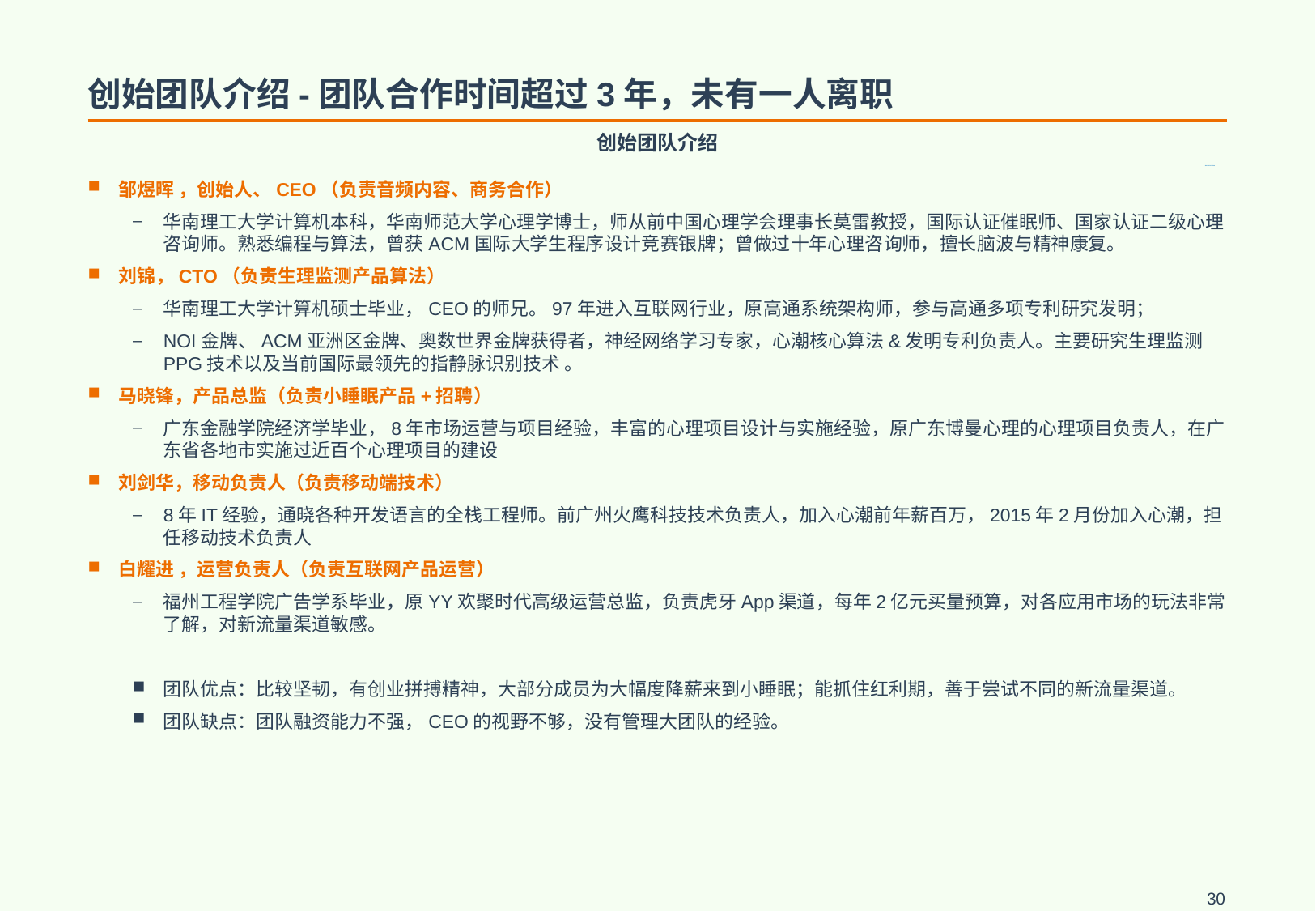

# 创始团队介绍-团队合作时间超过3年，未有一人离职
创始团队介绍

邹煜晖 ，创始人、CEO（负责音频内容、商务合作）
华南理工大学计算机本科，华南师范大学心理学博士，师从前中国心理学会理事长莫雷教授，国际认证催眠师、国家认证二级心理咨询师。熟悉编程与算法，曾获ACM国际大学生程序设计竞赛银牌；曾做过十年心理咨询师，擅长脑波与精神康复。
刘锦，CTO（负责生理监测产品算法）
华南理工大学计算机硕士毕业，CEO的师兄。97年进入互联网行业，原高通系统架构师，参与高通多项专利研究发明；
NOI金牌、ACM亚洲区金牌、奥数世界金牌获得者，神经网络学习专家，心潮核心算法&发明专利负责人。主要研究生理监测PPG技术以及当前国际最领先的指静脉识别技术 。
马晓锋，产品总监（负责小睡眠产品+招聘）
广东金融学院经济学毕业，8年市场运营与项目经验，丰富的心理项目设计与实施经验，原广东博曼心理的心理项目负责人，在广东省各地市实施过近百个心理项目的建设
刘剑华，移动负责人（负责移动端技术）
8年IT经验，通晓各种开发语言的全栈工程师。前广州火鹰科技技术负责人，加入心潮前年薪百万，2015年2月份加入心潮，担任移动技术负责人
白耀进 ，运营负责人（负责互联网产品运营）
福州工程学院广告学系毕业，原YY欢聚时代高级运营总监，负责虎牙App渠道，每年2亿元买量预算，对各应用市场的玩法非常了解，对新流量渠道敏感。

团队优点：比较坚韧，有创业拼搏精神，大部分成员为大幅度降薪来到小睡眠；能抓住红利期，善于尝试不同的新流量渠道。
团队缺点：团队融资能力不强，CEO的视野不够，没有管理大团队的经验。